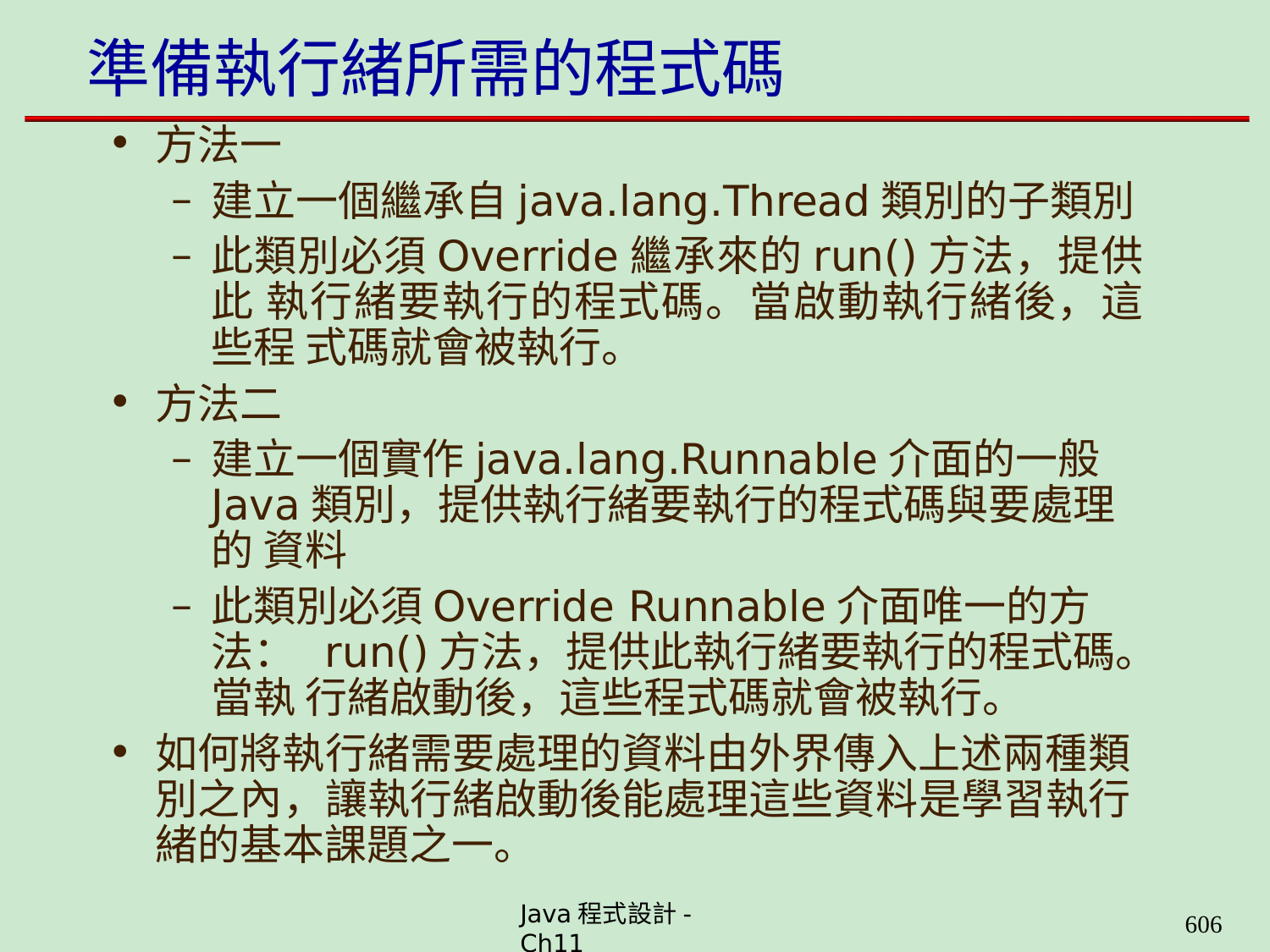

# 準備執行緒所需的程式碼
方法一
建立一個繼承自java.lang.Thread類別的子類別
此類別必須Override繼承來的run()方法，提供此 執行緒要執行的程式碼。當啟動執行緒後，這些程 式碼就會被執行。
方法二
建立一個實作java.lang.Runnable介面的一般 Java類別，提供執行緒要執行的程式碼與要處理的 資料
此類別必須Override Runnable介面唯一的方法：  run()方法，提供此執行緒要執行的程式碼。當執 行緒啟動後，這些程式碼就會被執行。
如何將執行緒需要處理的資料由外界傳入上述兩種類 別之內，讓執行緒啟動後能處理這些資料是學習執行 緒的基本課題之一。
Java程式設計-Ch11
606